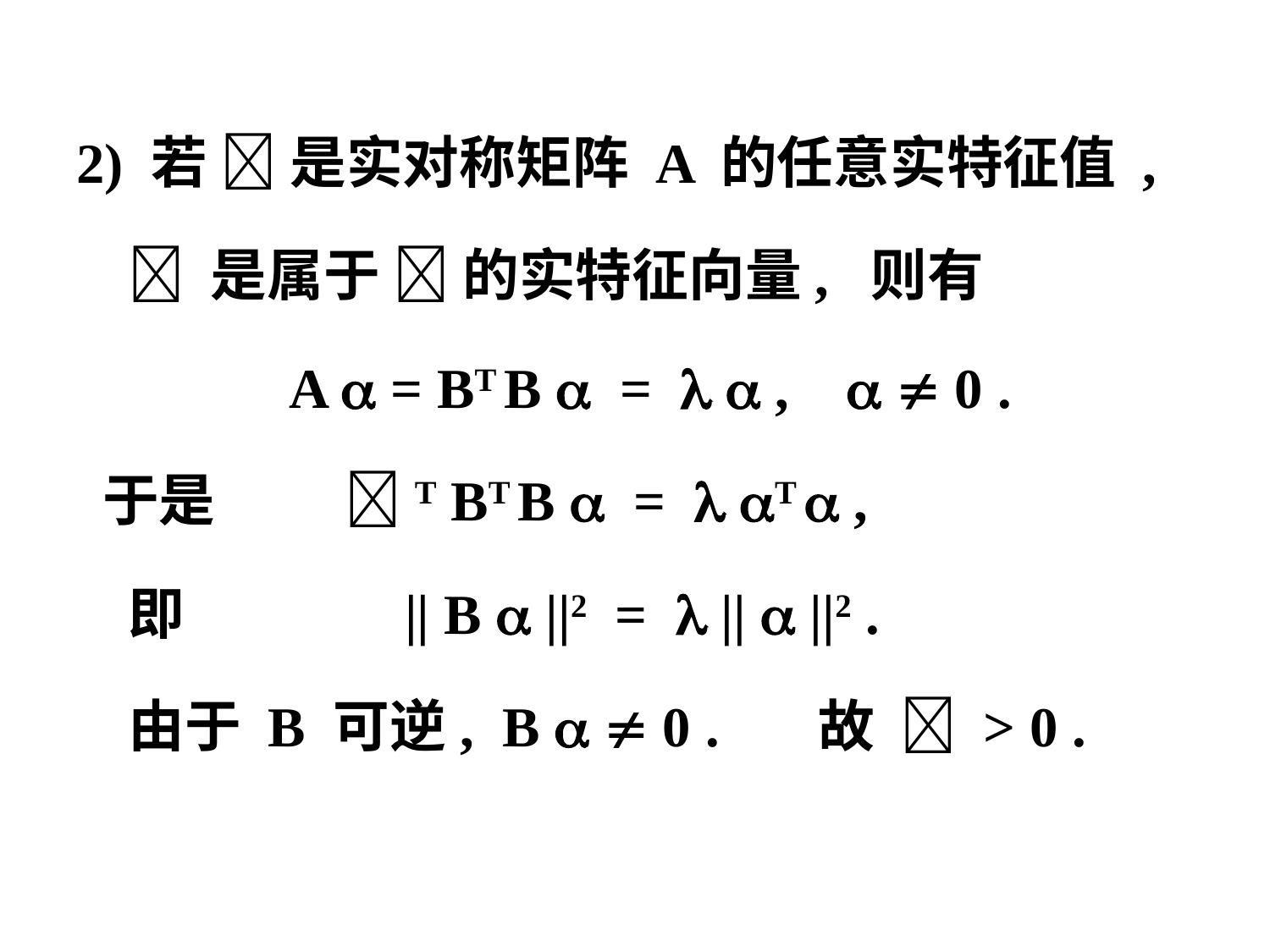

2) 若 λ 是实对称矩阵 A 的任意实特征值 ,
    α 是属于 λ 的实特征向量,  则有
               A α = BT B α  =  λ α ,    α ≠ 0 .
 于是          αT BT B α  =  λ αT α ,
   即                || B α ||2  =  λ || α ||2 .
   由于 B 可逆,  B α ≠ 0 .      故  λ > 0 .